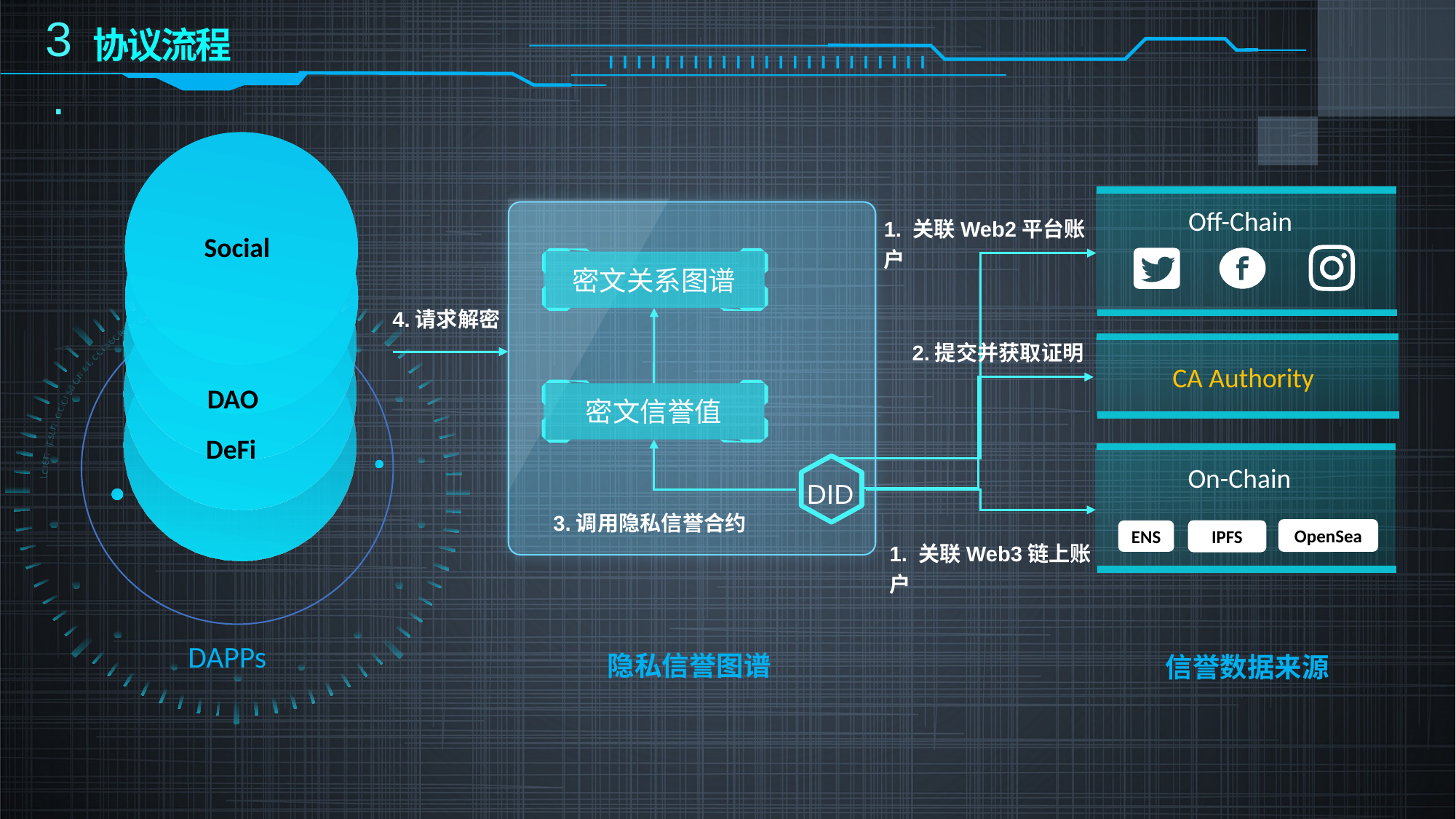

3.
协议流程

Game
NFT
DAO
DeFi
DAPPs

Off-Chain

1. 关联Web2平台账户
Social

密文关系图谱
4.请求解密
2.提交并获取证明

CA Authority

密文信誉值

On-Chain

DID
3.调用隐私信誉合约
OpenSea
IPFS
ENS
1. 关联Web3链上账户
隐私信誉图谱
信誉数据来源